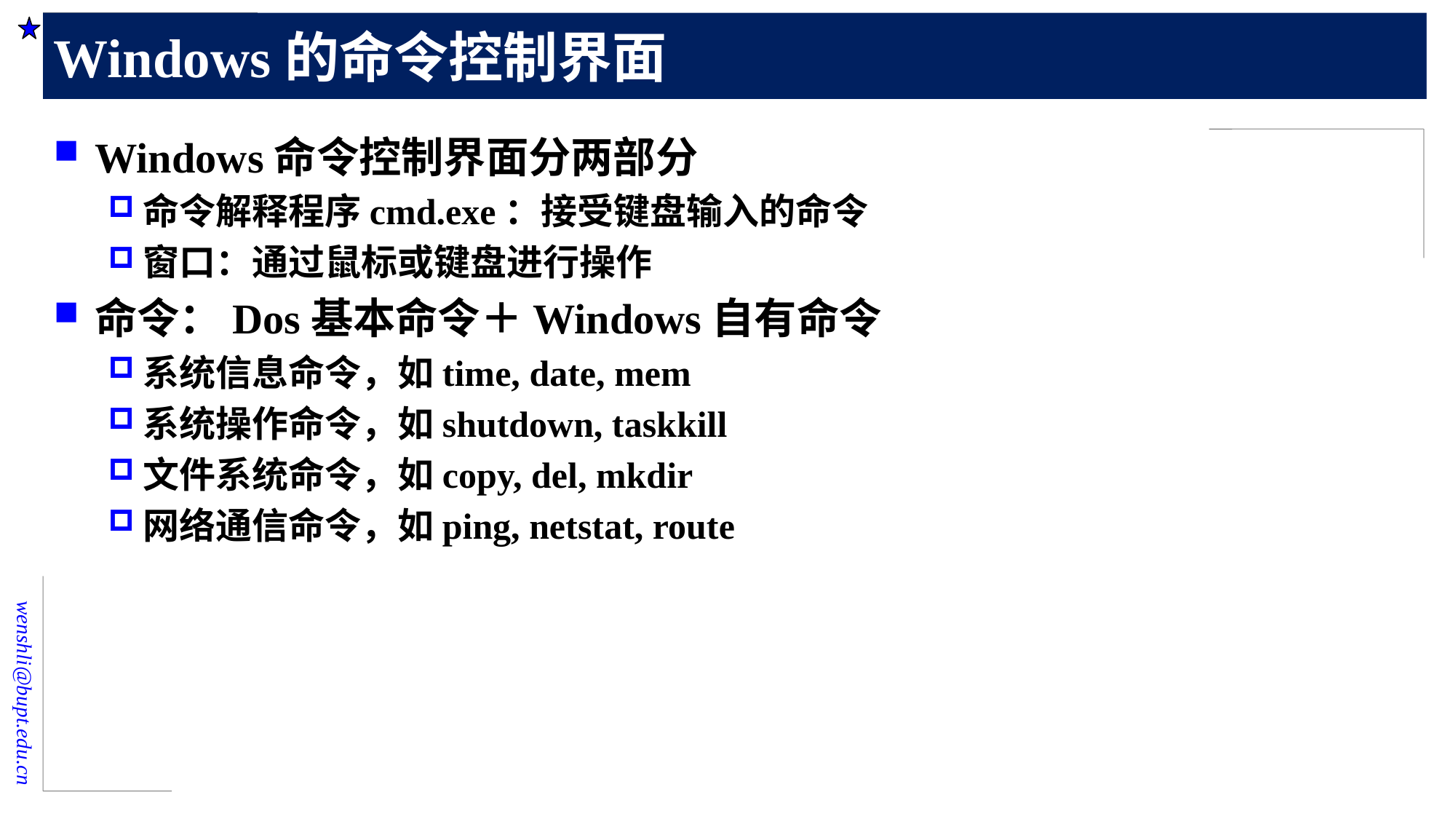

# Windows的命令控制界面
Windows命令控制界面分两部分
命令解释程序cmd.exe：接受键盘输入的命令
窗口：通过鼠标或键盘进行操作
命令：Dos基本命令＋Windows自有命令
系统信息命令，如time, date, mem
系统操作命令，如shutdown, taskkill
文件系统命令，如copy, del, mkdir
网络通信命令，如ping, netstat, route
10